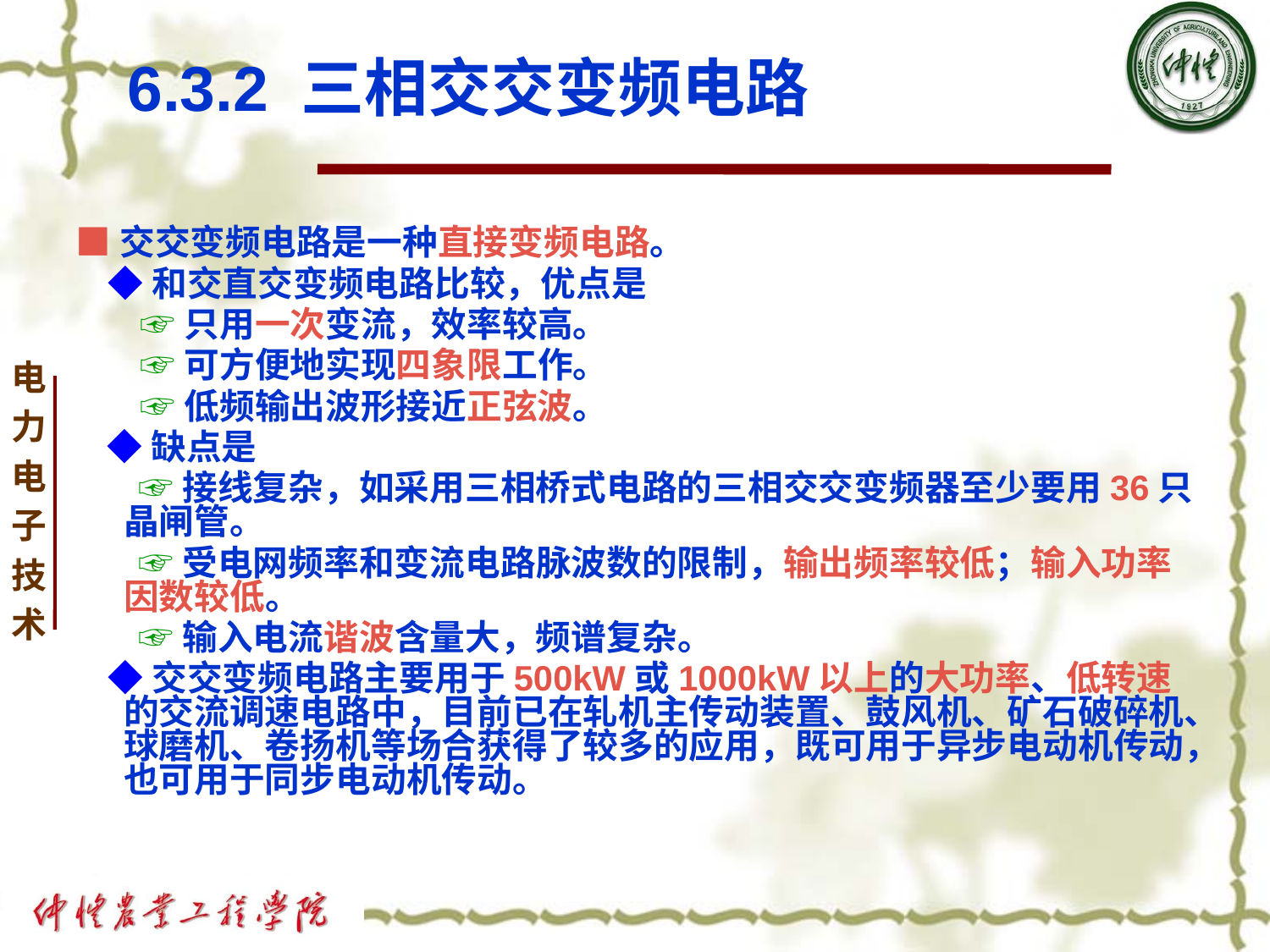

# 6.3.2 三相交交变频电路
■交交变频电路是一种直接变频电路。
    ◆和交直交变频电路比较，优点是
        ☞只用一次变流，效率较高。
        ☞可方便地实现四象限工作。
        ☞低频输出波形接近正弦波。
    ◆缺点是
        ☞接线复杂，如采用三相桥式电路的三相交交变频器至少要用36只晶闸管。
        ☞受电网频率和变流电路脉波数的限制，输出频率较低；输入功率因数较低。
        ☞输入电流谐波含量大，频谱复杂。
    ◆交交变频电路主要用于500kW或1000kW以上的大功率、低转速的交流调速电路中，目前已在轧机主传动装置、鼓风机、矿石破碎机、球磨机、卷扬机等场合获得了较多的应用，既可用于异步电动机传动，也可用于同步电动机传动。